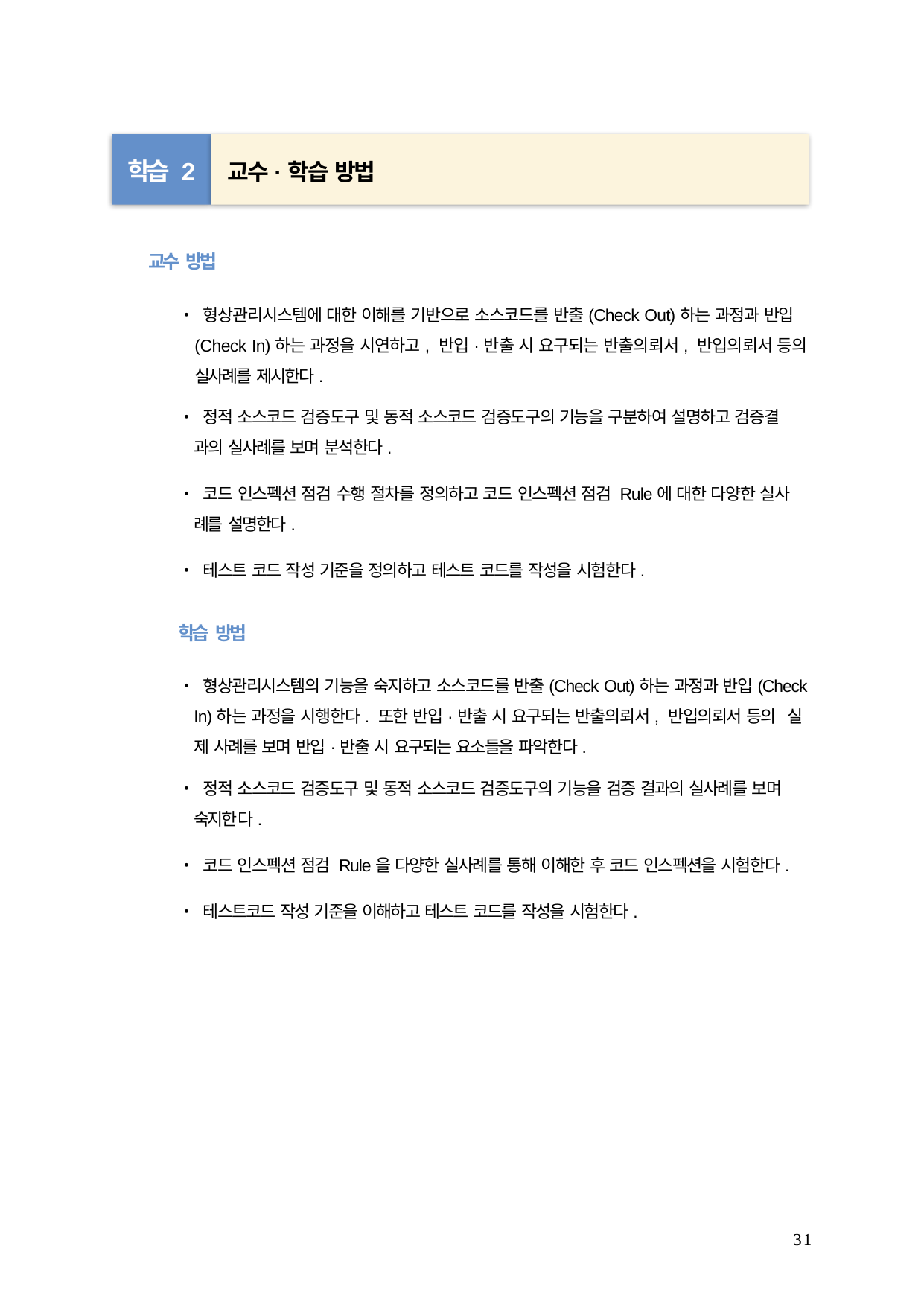

학습 2	교수·학습 방법
교수 방법

• 형상관리시스템에 대한 이해를 기반으로 소스코드를 반출(Check Out)하는 과정과 반입 (Check In)하는 과정을 시연하고, 반입·반출 시 요구되는 반출의뢰서, 반입의뢰서 등의 실사례를 제시한다.

• 정적 소스코드 검증도구 및 동적 소스코드 검증도구의 기능을 구분하여 설명하고 검증결

과의 실사례를 보며 분석한다.

• 코드 인스펙션 점검 수행 절차를 정의하고 코드 인스펙션 점검 Rule에 대한 다양한 실사

례를 설명한다.

• 테스트 코드 작성 기준을 정의하고 테스트 코드를 작성을 시험한다.

학습 방법

• 형상관리시스템의 기능을 숙지하고 소스코드를 반출(Check Out)하는 과정과 반입(Check In)하는 과정을 시행한다. 또한 반입·반출 시 요구되는 반출의뢰서, 반입의뢰서 등의   실 제 사례를 보며 반입·반출 시 요구되는 요소들을 파악한다.

• 정적 소스코드 검증도구 및 동적 소스코드 검증도구의 기능을 검증 결과의 실사례를 보며

숙지한다.

• 코드 인스펙션 점검 Rule을 다양한 실사례를 통해 이해한 후 코드 인스펙션을 시험한다.

• 테스트코드 작성 기준을 이해하고 테스트 코드를 작성을 시험한다.

31